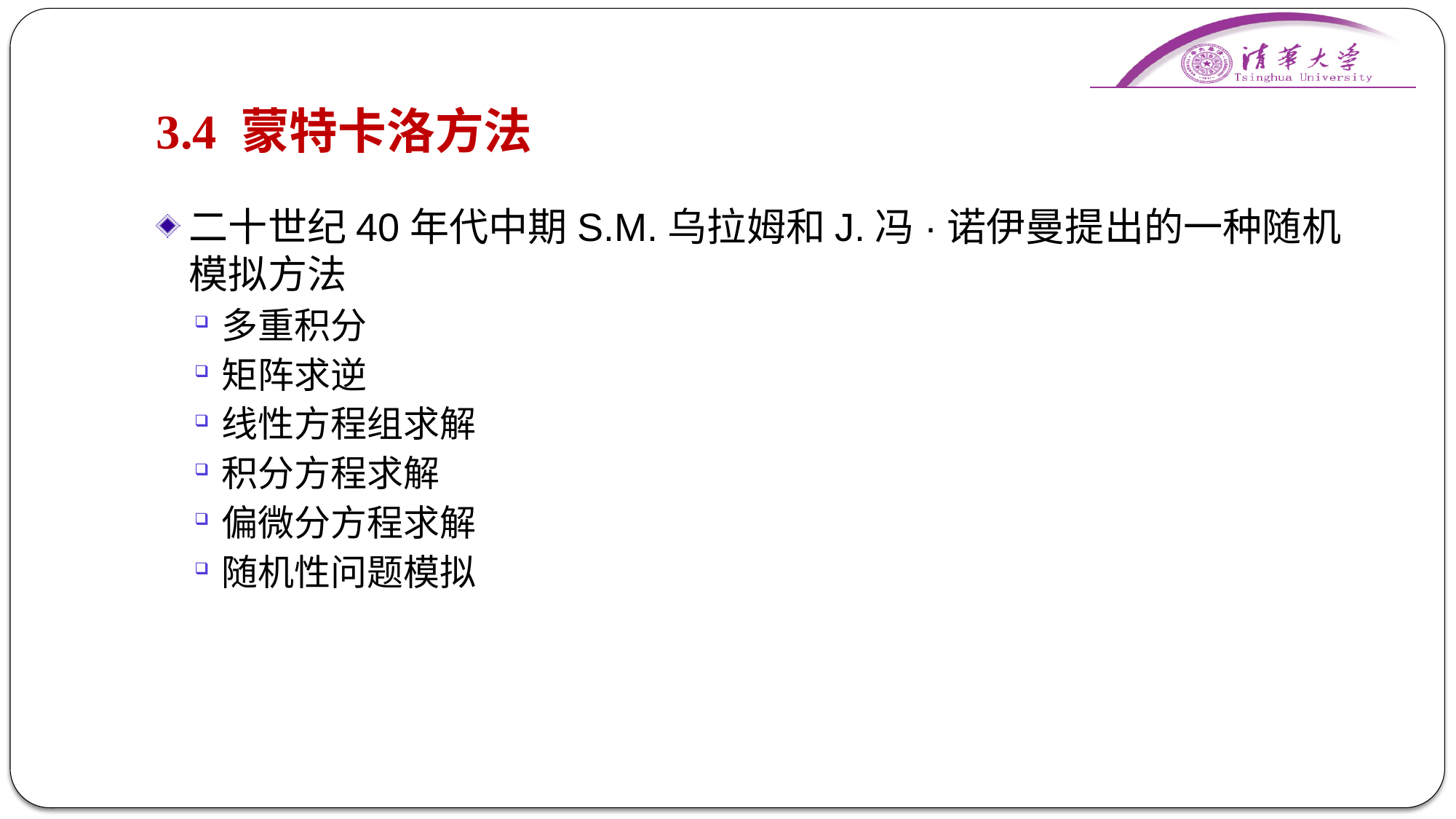

# 3.4 蒙特卡洛方法
二十世纪40年代中期S.M.乌拉姆和J.冯·诺伊曼提出的一种随机模拟方法
多重积分
矩阵求逆
线性方程组求解
积分方程求解
偏微分方程求解
随机性问题模拟